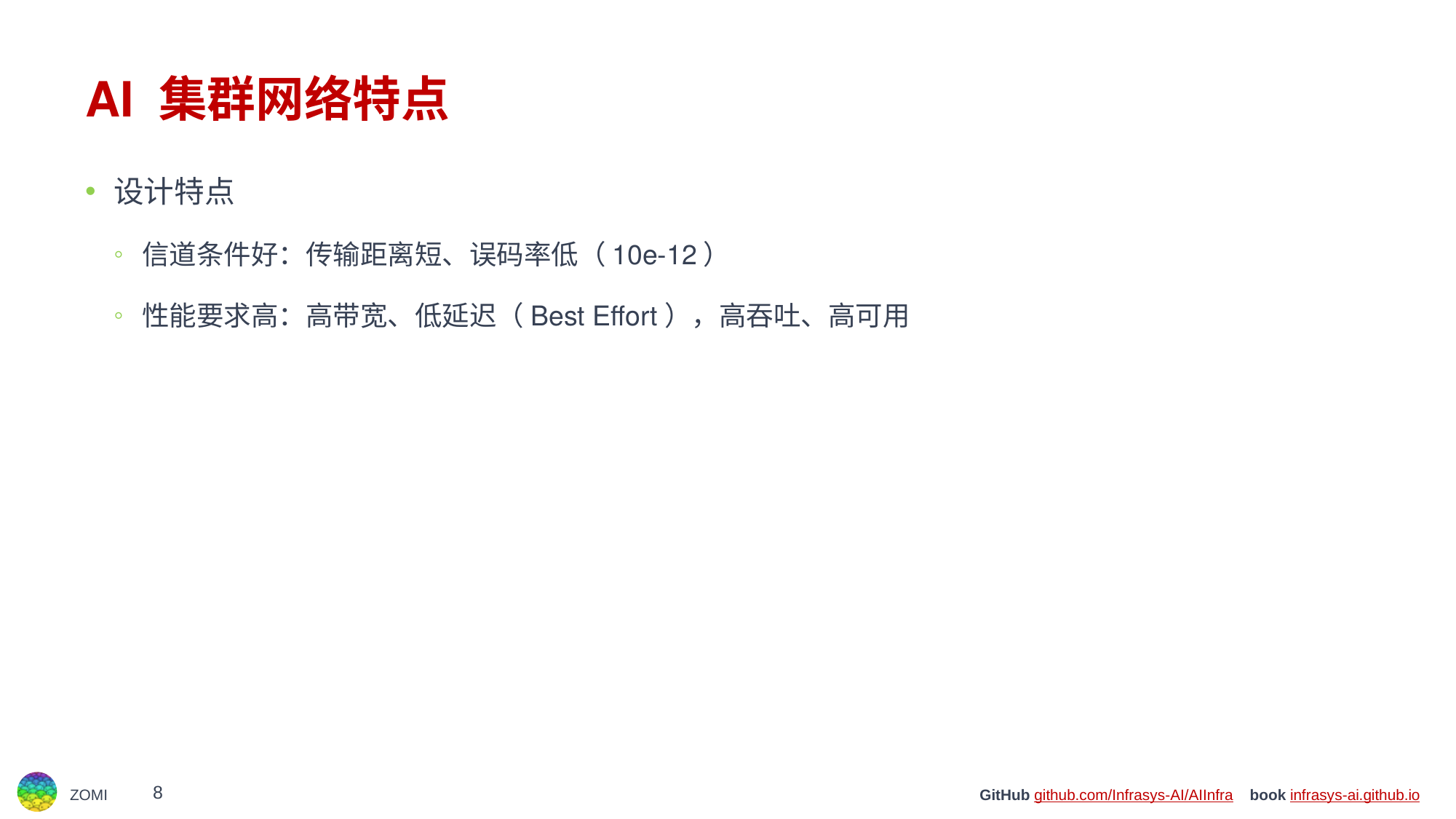

# AI 集群网络特点
设计特点
信道条件好：传输距离短、误码率低（10e-12）
性能要求高：高带宽、低延迟（Best Effort），高吞吐、高可用